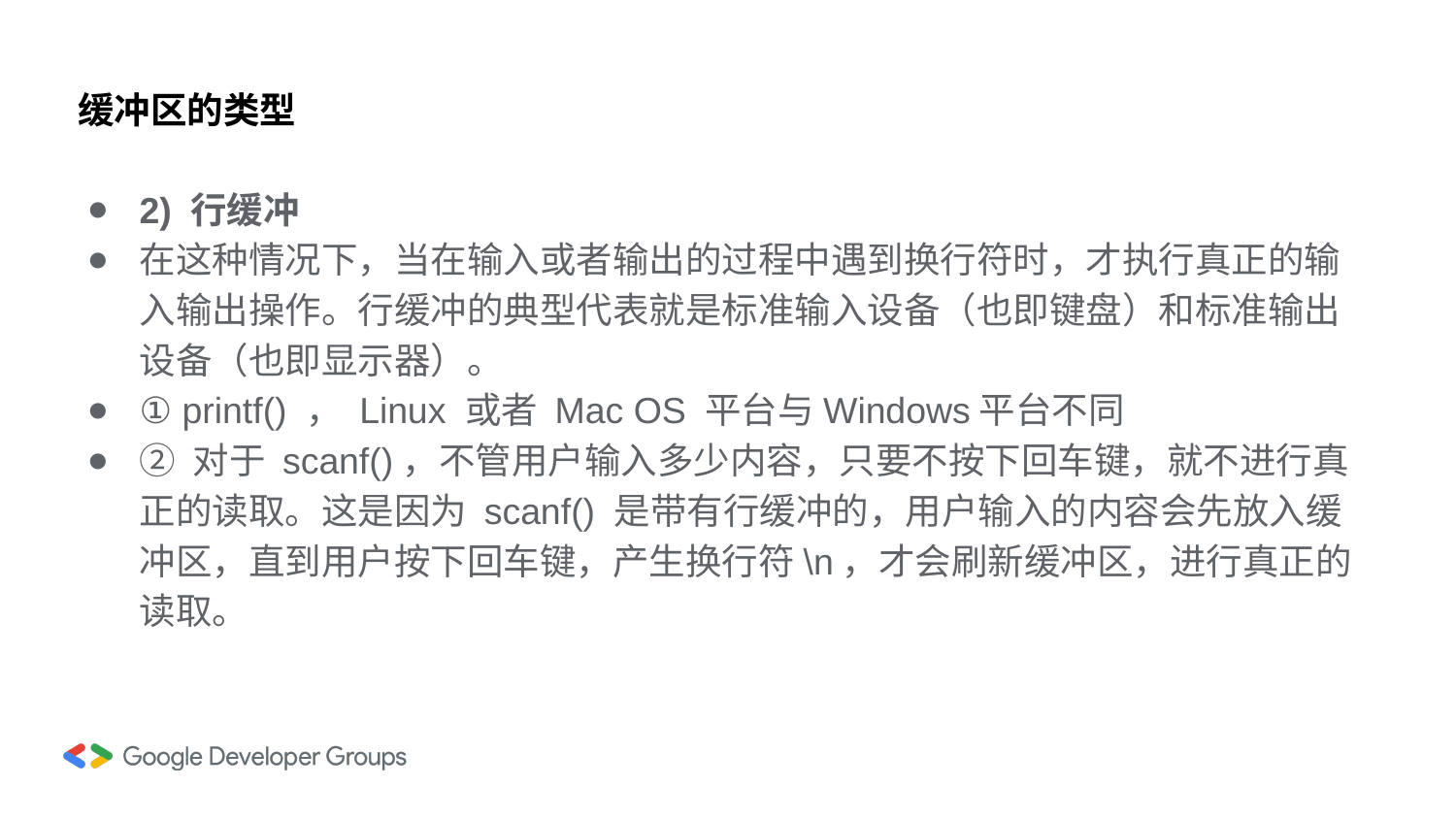

# 缓冲区的类型
2) 行缓冲
在这种情况下，当在输入或者输出的过程中遇到换行符时，才执行真正的输入输出操作。行缓冲的典型代表就是标准输入设备（也即键盘）和标准输出设备（也即显示器）。
① printf() ， Linux 或者 Mac OS 平台与Windows平台不同
② 对于 scanf()，不管用户输入多少内容，只要不按下回车键，就不进行真正的读取。这是因为 scanf() 是带有行缓冲的，用户输入的内容会先放入缓冲区，直到用户按下回车键，产生换行符\n，才会刷新缓冲区，进行真正的读取。